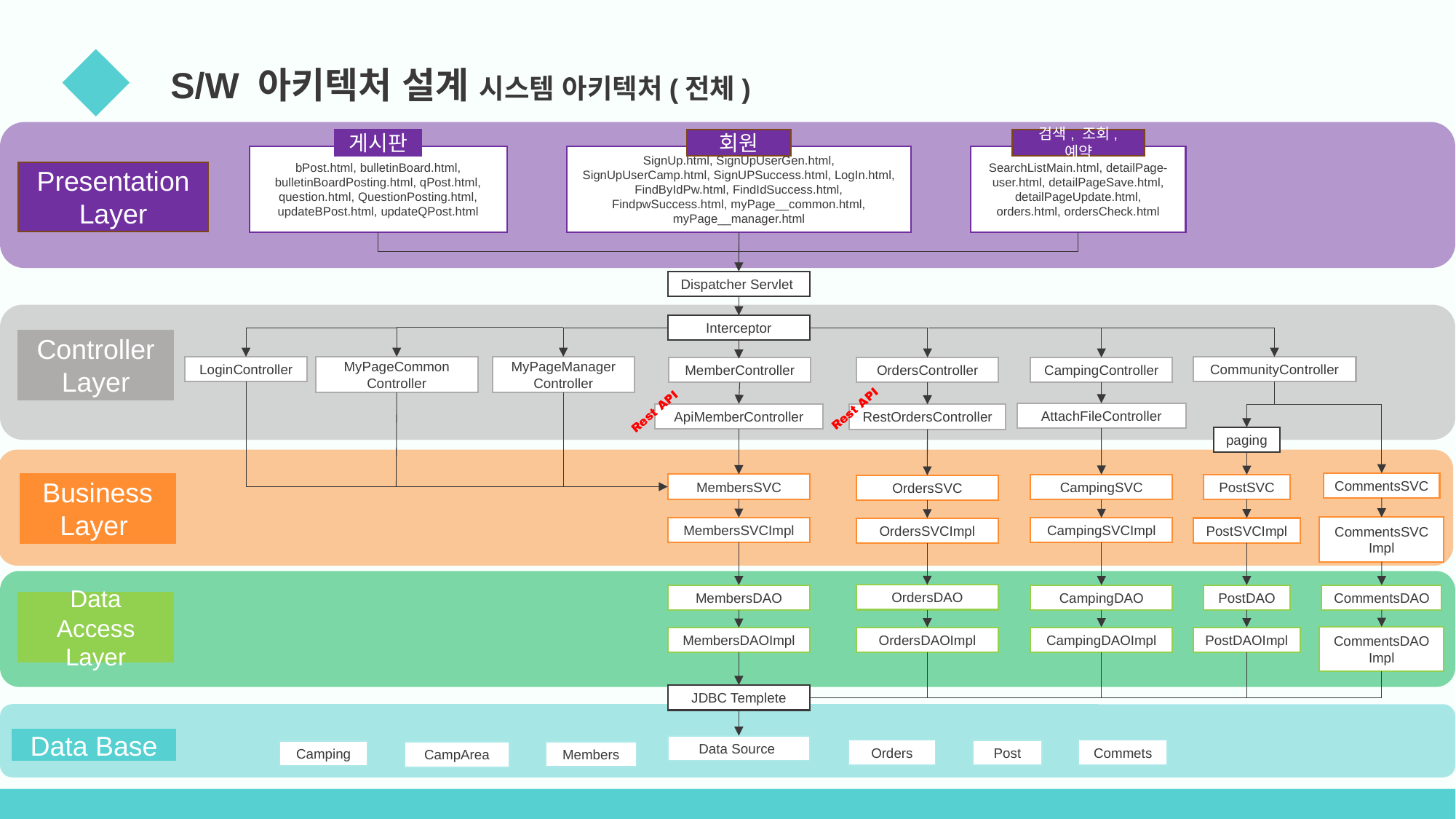

02
 S/W 아키텍처 설계 시스템 아키텍처(전체)

게시판
bPost.html, bulletinBoard.html, bulletinBoardPosting.html, qPost.html, question.html, QuestionPosting.html, updateBPost.html, updateQPost.html
검색, 조회, 예약
SearchListMain.html, detailPage-user.html, detailPageSave.html, detailPageUpdate.html, orders.html, ordersCheck.html
회원
SignUp.html, SignUpUserGen.html, SignUpUserCamp.html, SignUPSuccess.html, LogIn.html, FindByIdPw.html, FindIdSuccess.html, FindpwSuccess.html, myPage__common.html, myPage__manager.html
Presentation Layer
Dispatcher Servlet

Interceptor
Controller Layer
LoginController
MyPageCommon
Controller
MyPageManager
Controller
CommunityController
OrdersController
CampingController
MemberController
Rest API
Rest API
AttachFileController
ApiMemberController
RestOrdersController
paging

CommentsSVC
Business Layer
MembersSVC
CampingSVC
PostSVC
OrdersSVC
CommentsSVC
Impl
MembersSVCImpl
CampingSVCImpl
PostSVCImpl
OrdersSVCImpl

OrdersDAO
MembersDAO
CampingDAO
PostDAO
CommentsDAO
Data Access Layer
CommentsDAO
Impl
OrdersDAOImpl
CampingDAOImpl
PostDAOImpl
MembersDAOImpl
JDBC Templete

Data Base
Data Source
Orders
Commets
Post
Camping
Members
CampArea